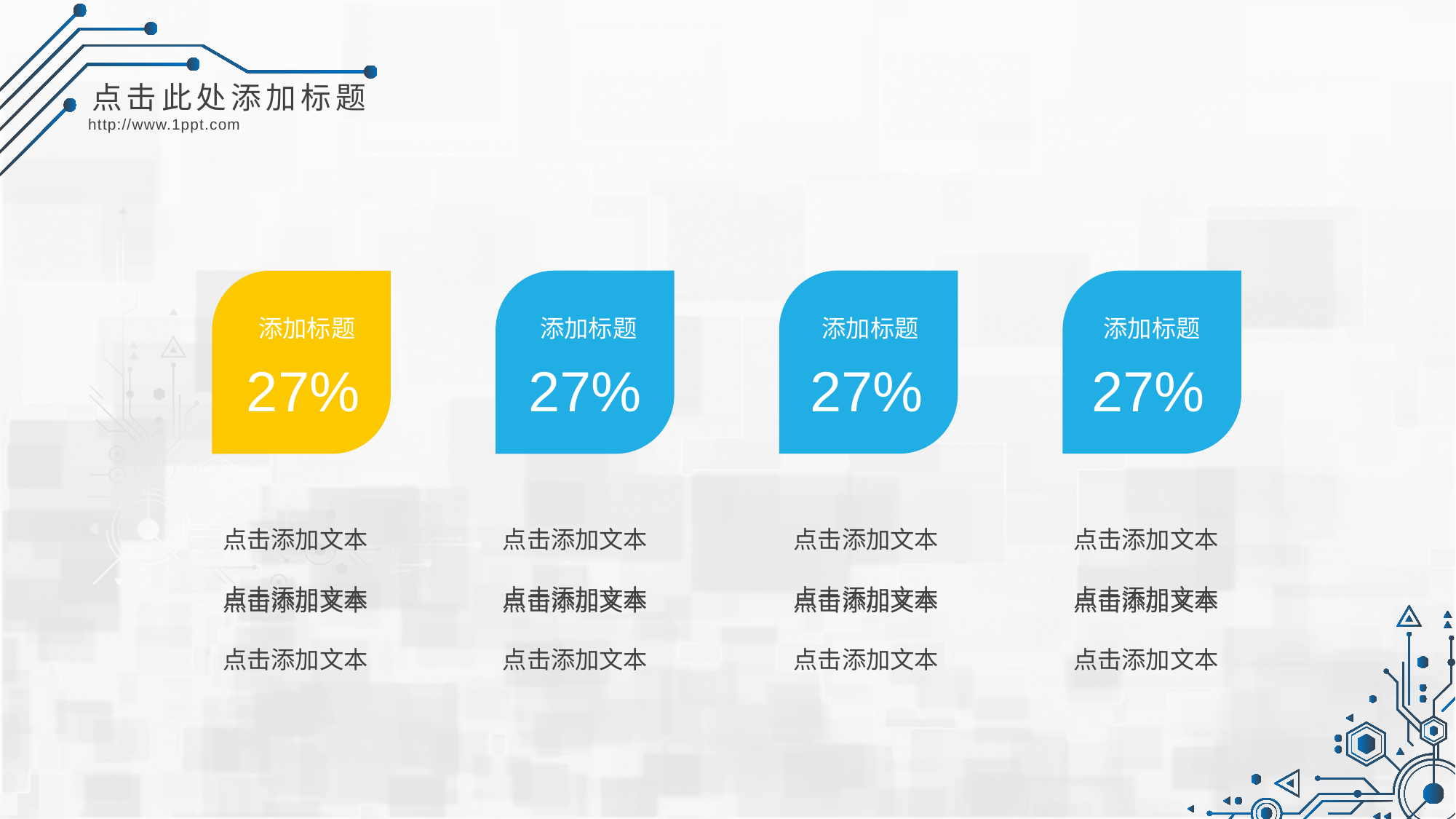

添加标题
27%

添加标题
27%

添加标题
27%

添加标题
27%
点击添加文本
点击添加文本
点击添加文本
点击添加文本
点击添加文本
点击添加文本
点击添加文本
点击添加文本
点击添加文本
点击添加文本
点击添加文本
点击添加文本
点击添加文本
点击添加文本
点击添加文本
点击添加文本